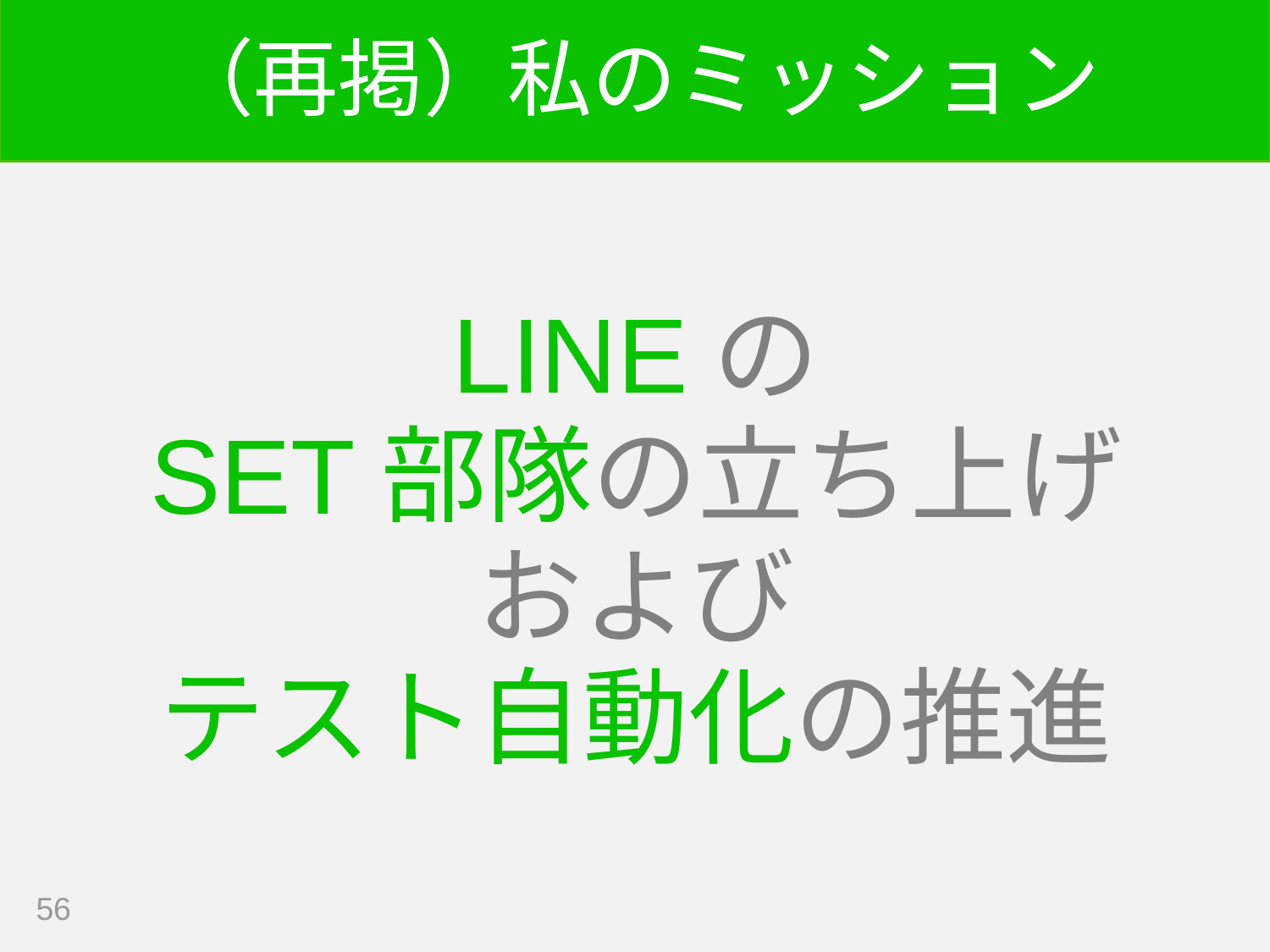

# （再掲）私のミッション
LINEの
SET部隊の立ち上げ
および
テスト自動化の推進
56